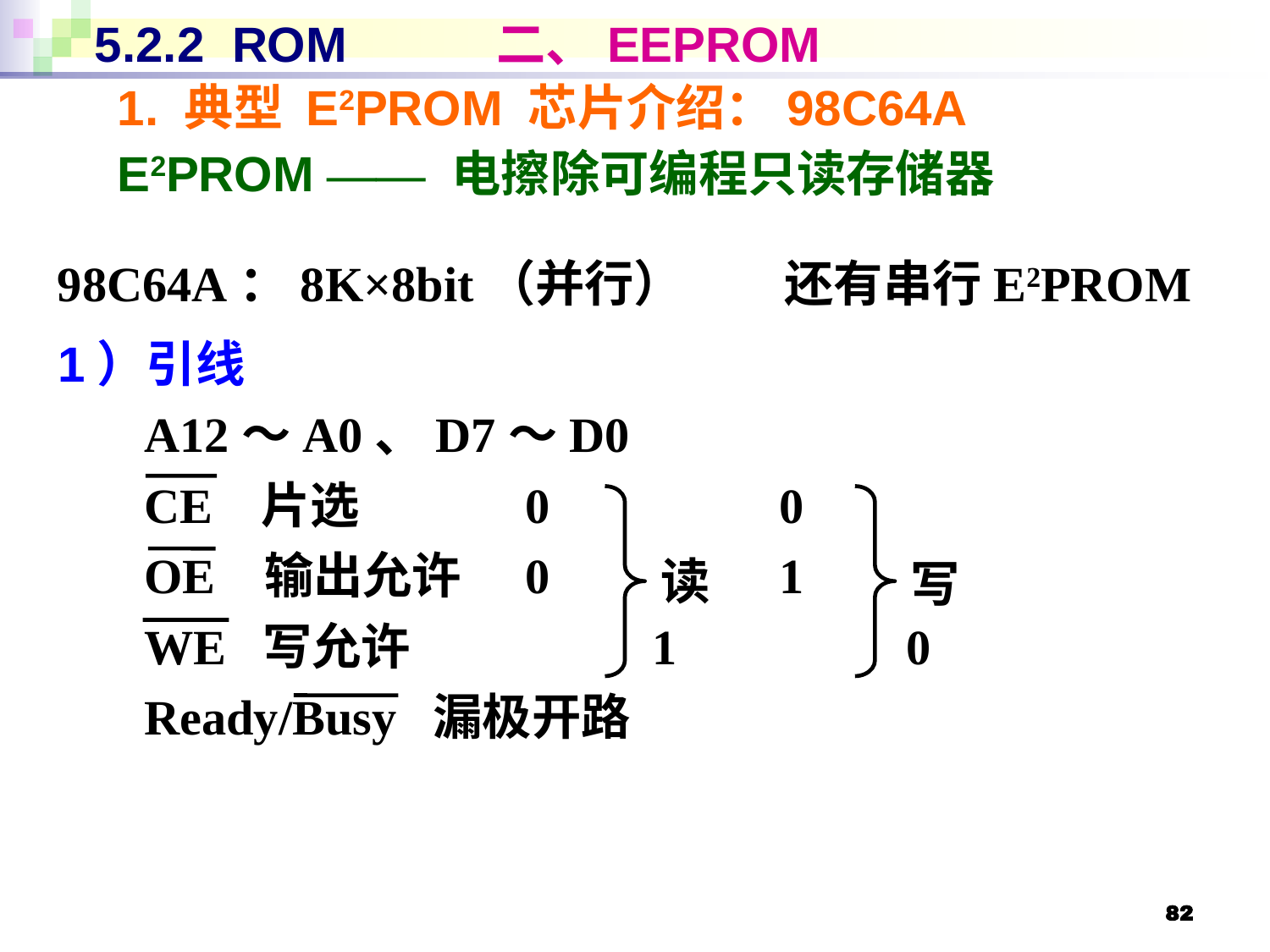

# 5.2.2  ROM          二、EEPROM
1. 典型 E2PROM 芯片介绍：98C64A
E2PROM —— 电擦除可编程只读存储器
98C64A：8K×8bit（并行）         还有串行E2PROM
1）引线
A12～A0、D7～D0
CE   片选		0		0
OE   输出允许	0		1
WE  写允许		1		0
Ready/Busy  漏极开路

读
写

82